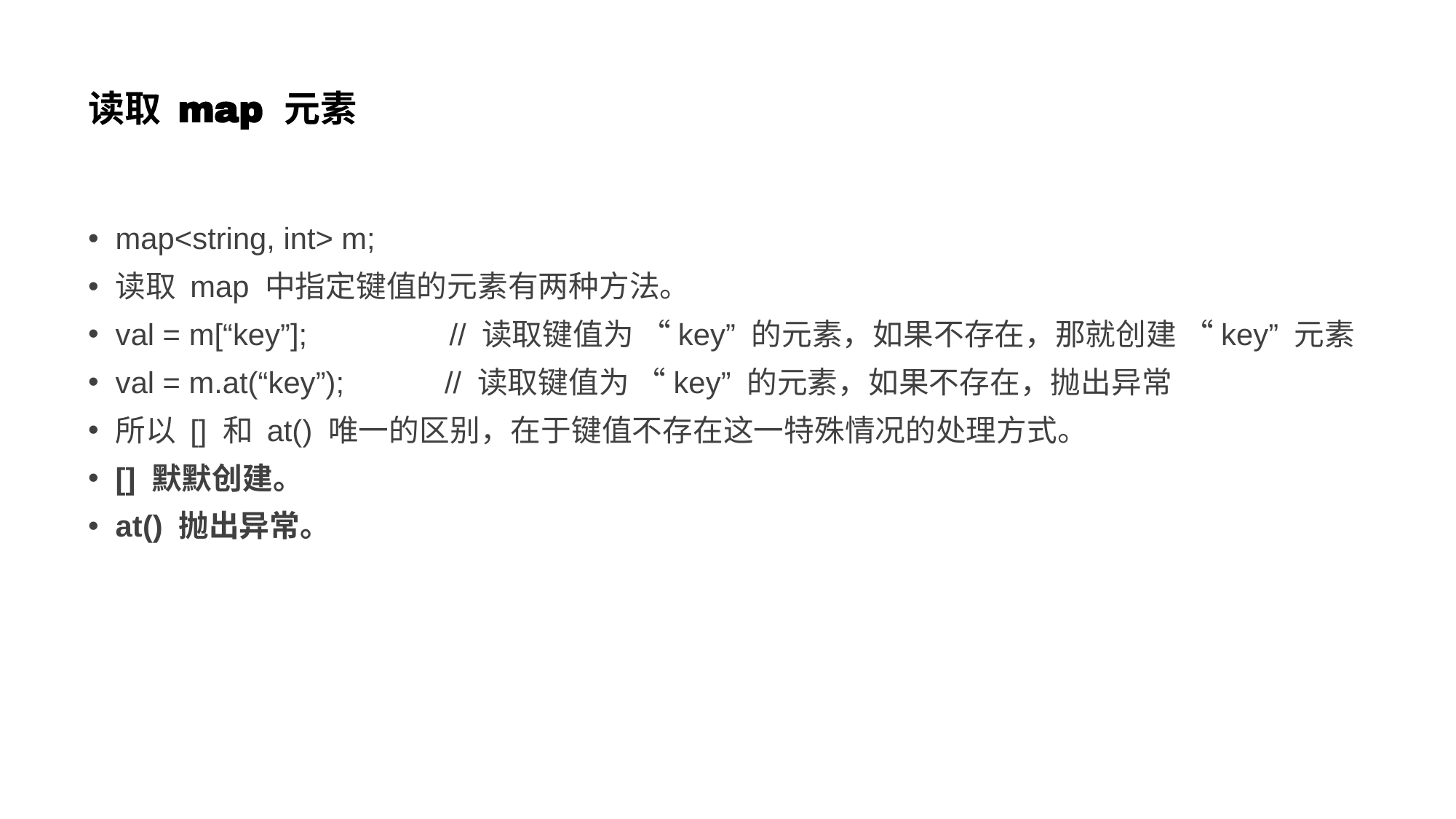

# 读取 map 元素
map<string, int> m;
读取 map 中指定键值的元素有两种方法。
val = m[“key”];                 // 读取键值为 “key” 的元素，如果不存在，那就创建 “key” 元素
val = m.at(“key”);            // 读取键值为 “key” 的元素，如果不存在，抛出异常
所以 [] 和 at() 唯一的区别，在于键值不存在这一特殊情况的处理方式。
[] 默默创建。
at() 抛出异常。